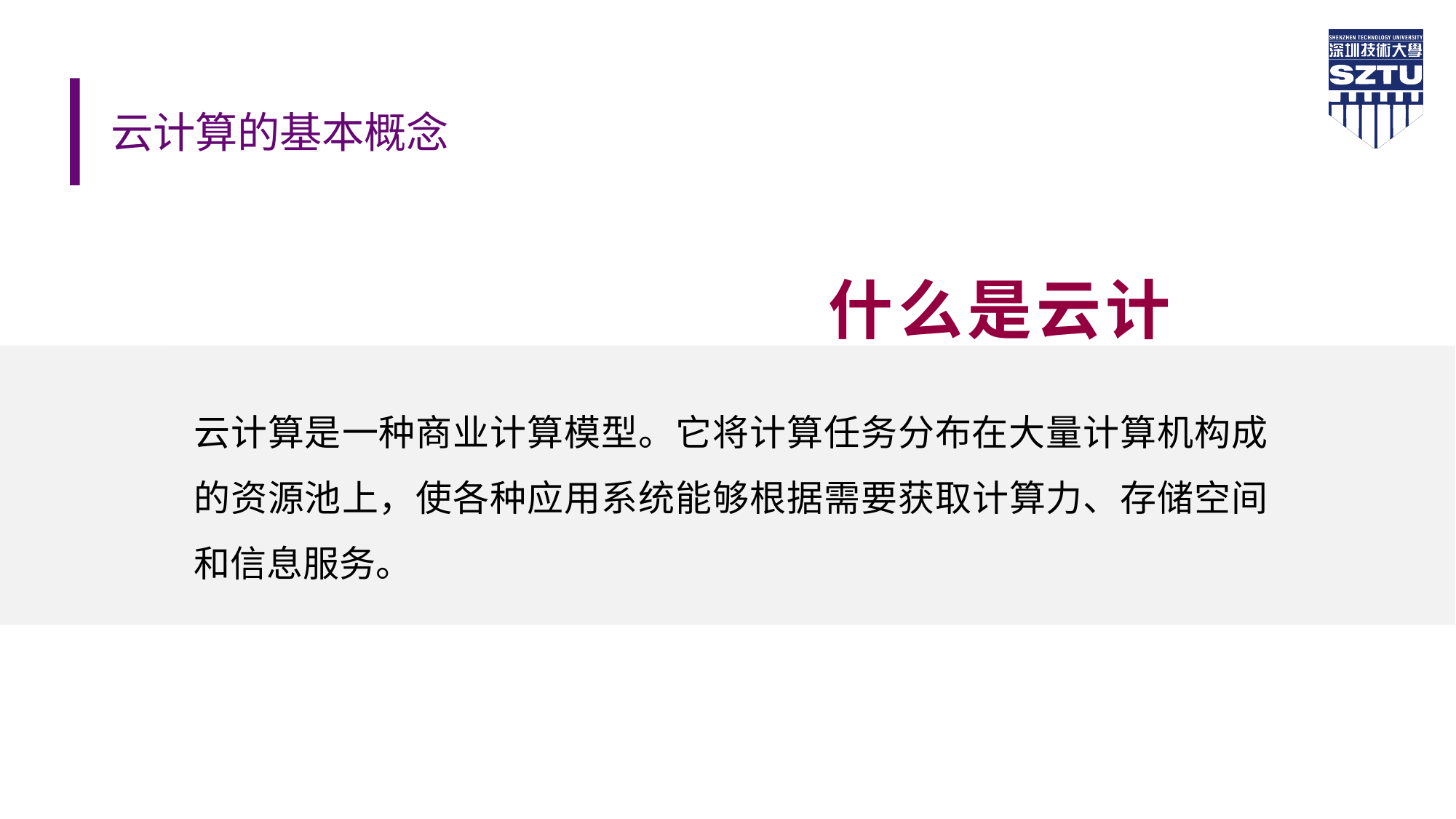

# 云计算的基本概念
什么是云计算？

云计算是一种商业计算模型。它将计算任务分布在大量计算机构成的资源池上，使各种应用系统能够根据需要获取计算力、存储空间和信息服务。